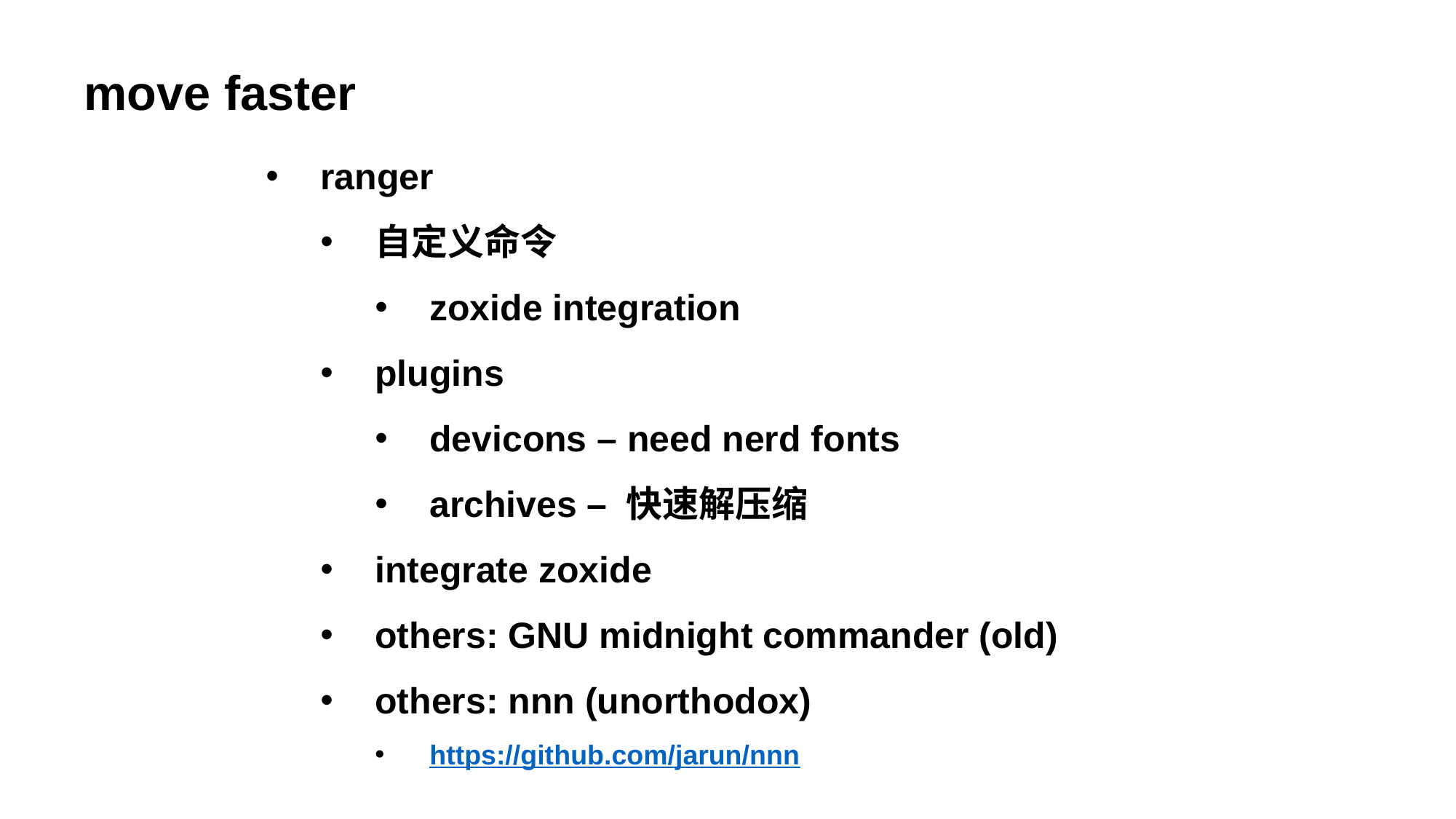

move faster
ranger
自定义命令
zoxide integration
plugins
devicons – need nerd fonts
archives – 快速解压缩
integrate zoxide
others: GNU midnight commander (old)
others: nnn (unorthodox)
https://github.com/jarun/nnn